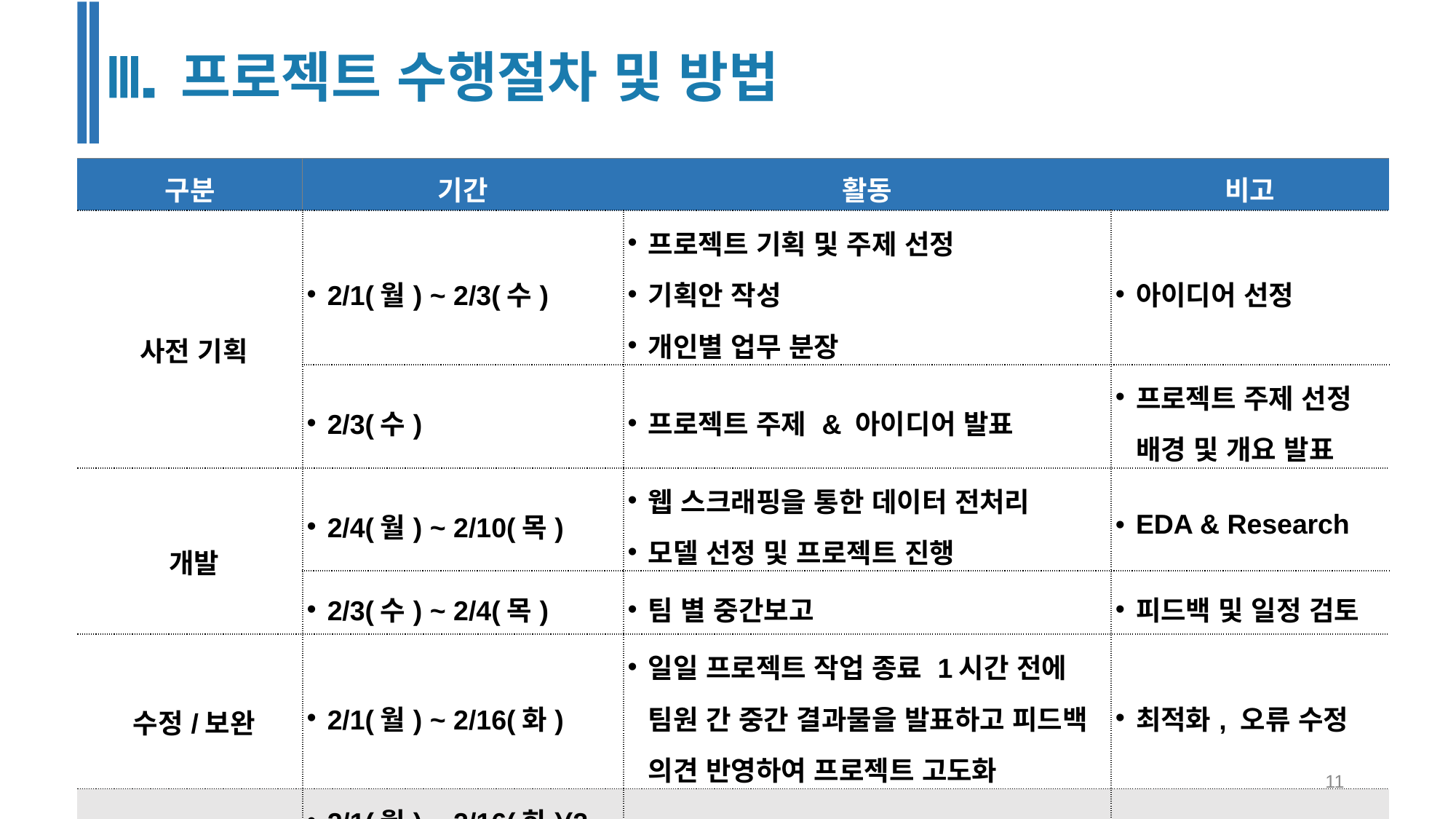

Ⅲ. 프로젝트 수행절차 및 방법
| 구분 | 기간 | 활동 | 비고 |
| --- | --- | --- | --- |
| 사전 기획 | 2/1(월) ~ 2/3(수) | 프로젝트 기획 및 주제 선정 기획안 작성 개인별 업무 분장 | 아이디어 선정 |
|  | 2/3(수) | 프로젝트 주제 & 아이디어 발표 | 프로젝트 주제 선정 배경 및 개요 발표 |
| 개발 | 2/4(월) ~ 2/10(목) | 웹 스크래핑을 통한 데이터 전처리 모델 선정 및 프로젝트 진행 | EDA & Research |
|  | 2/3(수) ~ 2/4(목) | 팀 별 중간보고 | 피드백 및 일정 검토 |
| 수정/보완 | 2/1(월) ~ 2/16(화) | 일일 프로젝트 작업 종료 1시간 전에 팀원 간 중간 결과물을 발표하고 피드백 의견 반영하여 프로젝트 고도화 | 최적화, 오류 수정 |
| 총 개발기간 | 2/1(월) ~ 2/16(화)(2주) |  |  |
11